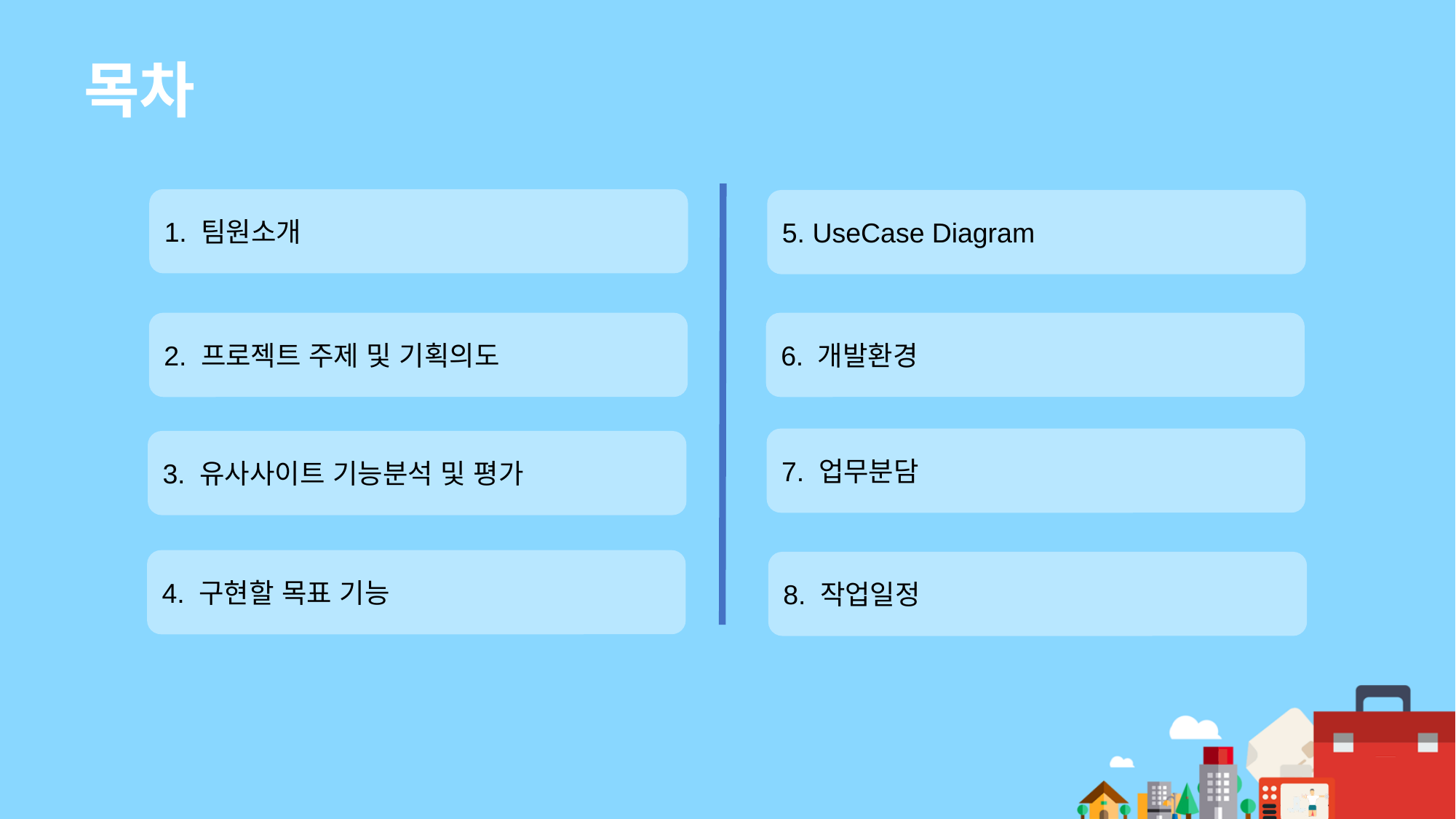

목차
1. 팀원소개
5. UseCase Diagram
2. 프로젝트 주제 및 기획의도
6. 개발환경
7. 업무분담
3. 유사사이트 기능분석 및 평가
4. 구현할 목표 기능
8. 작업일정